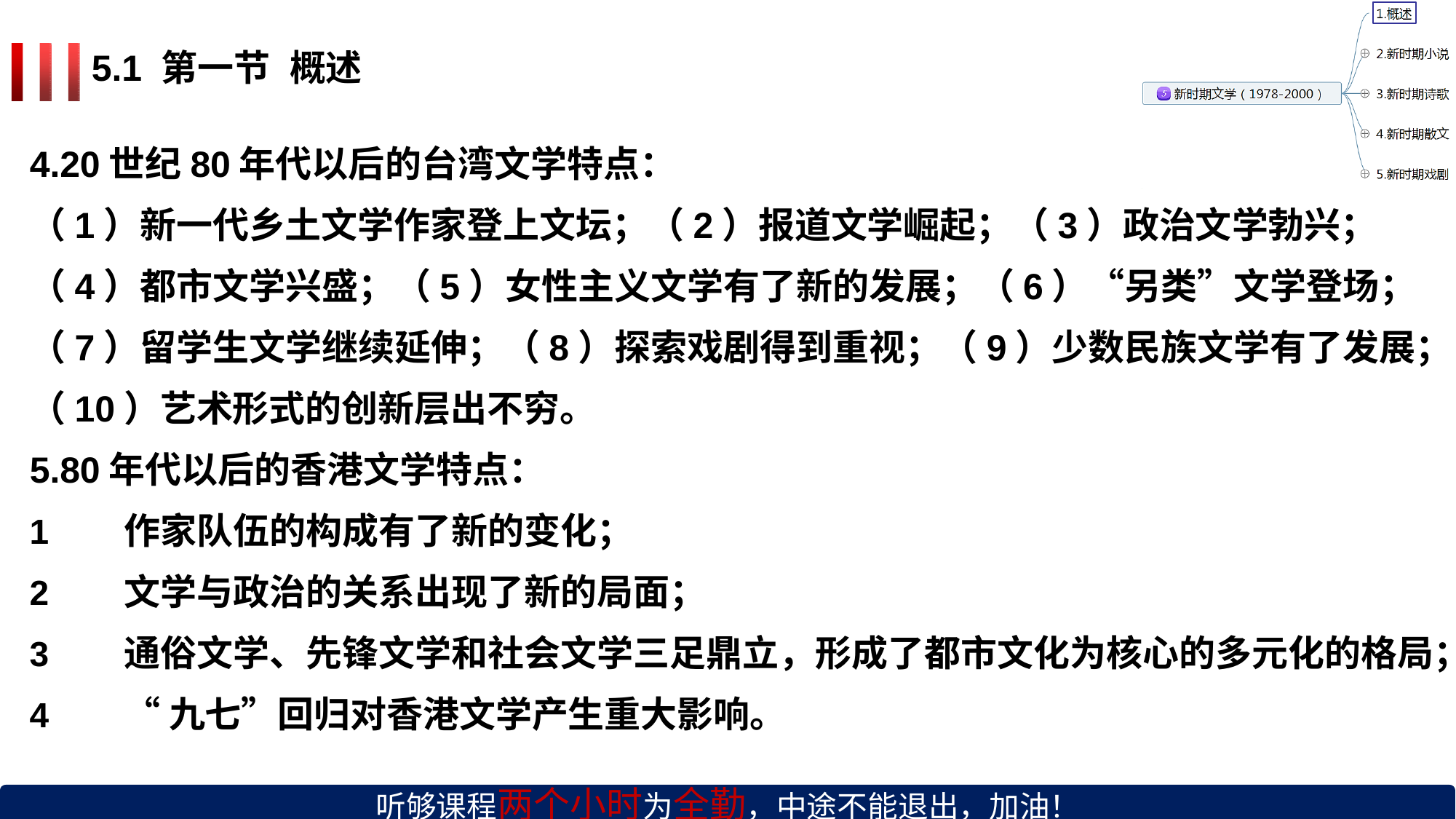

# 5.1 第一节	概述
4.20世纪80年代以后的台湾文学特点：
（1）新一代乡土文学作家登上文坛；（2）报道文学崛起；（3）政治文学勃兴；
（4）都市文学兴盛；（5）女性主义文学有了新的发展；（6）“另类”文学登场；
（7）留学生文学继续延伸；（8）探索戏剧得到重视；（9）少数民族文学有了发展；
（10）艺术形式的创新层出不穷。
5.80年代以后的香港文学特点：
作家队伍的构成有了新的变化；
文学与政治的关系出现了新的局面；
通俗文学、先锋文学和社会文学三足鼎立，形成了都市文化为核心的多元化的格局；
“九七”回归对香港文学产生重大影响。

听够课程两个小时为全勤，中途不能退出，加油！